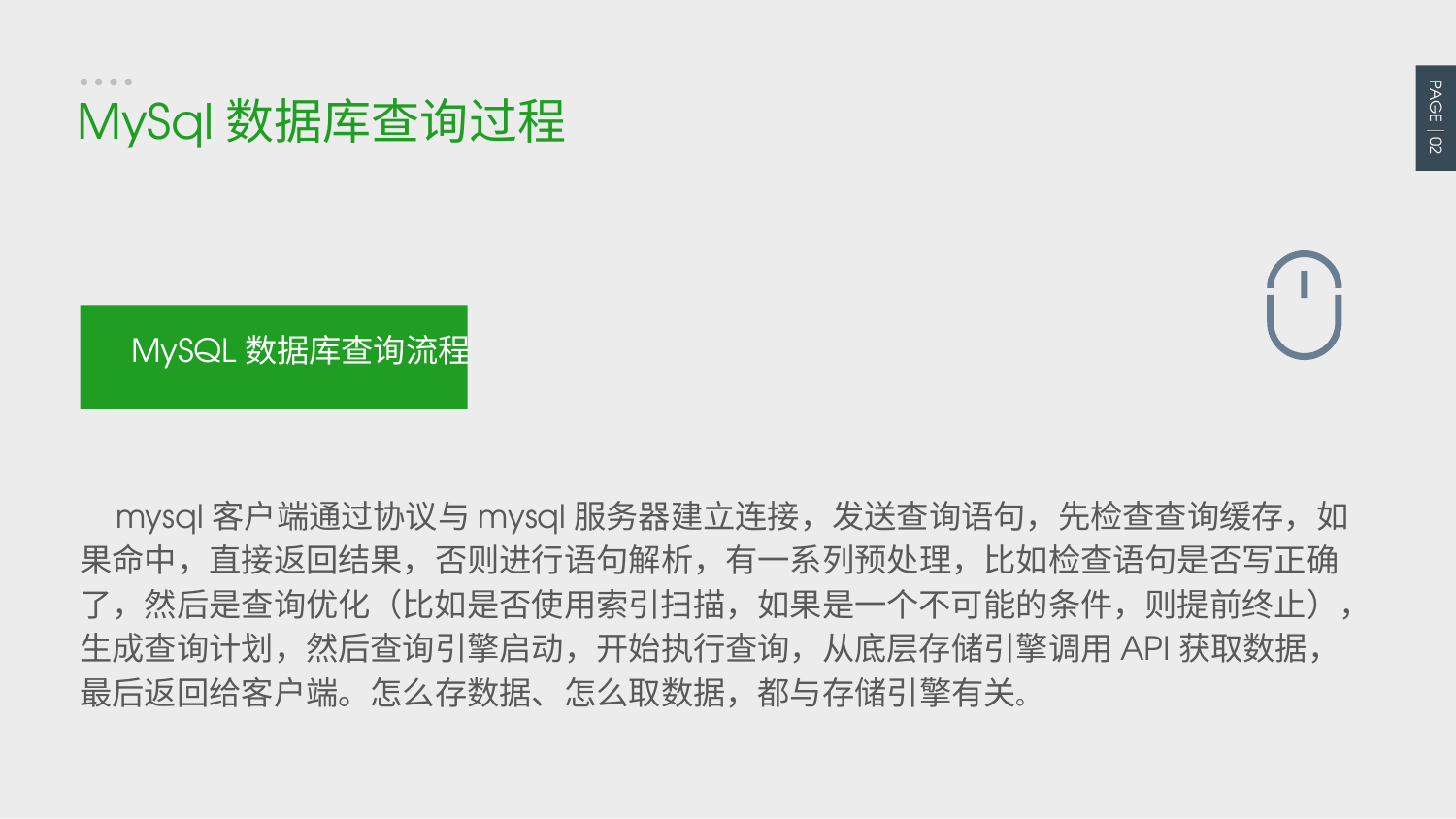

PAGE   02
MySql数据库查询过程

MySQL数据库查询流程
PPT模板：www.1ppt.com/moban/                  PPT素材：www.1ppt.com/sucai/
PPT背景：www.1ppt.com/beijing/                   PPT图表：www.1ppt.com/tubiao/
PPT下载：www.1ppt.com/xiazai/                     PPT教程： www.1ppt.com/powerpoint/
资料下载：www.1ppt.com/ziliao/                   范文下载：www.1ppt.com/fanwen/
试卷下载：www.1ppt.com/shiti/                     教案下载：www.1ppt.com/jiaoan/
PPT论坛：www.1ppt.cn                                     PPT课件：www.1ppt.com/kejian/
语文课件：www.1ppt.com/kejian/yuwen/    数学课件：www.1ppt.com/kejian/shuxue/
英语课件：www.1ppt.com/kejian/yingyu/    美术课件：www.1ppt.com/kejian/meishu/
科学课件：www.1ppt.com/kejian/kexue/     物理课件：www.1ppt.com/kejian/wuli/
化学课件：www.1ppt.com/kejian/huaxue/  生物课件：www.1ppt.com/kejian/shengwu/
地理课件：www.1ppt.com/kejian/dili/          历史课件：www.1ppt.com/kejian/lishi/
    mysql客户端通过协议与mysql服务器建立连接，发送查询语句，先检查查询缓存，如果命中，直接返回结果，否则进行语句解析，有一系列预处理，比如检查语句是否写正确了，然后是查询优化（比如是否使用索引扫描，如果是一个不可能的条件，则提前终止），生成查询计划，然后查询引擎启动，开始执行查询，从底层存储引擎调用API获取数据，最后返回给客户端。怎么存数据、怎么取数据，都与存储引擎有关。